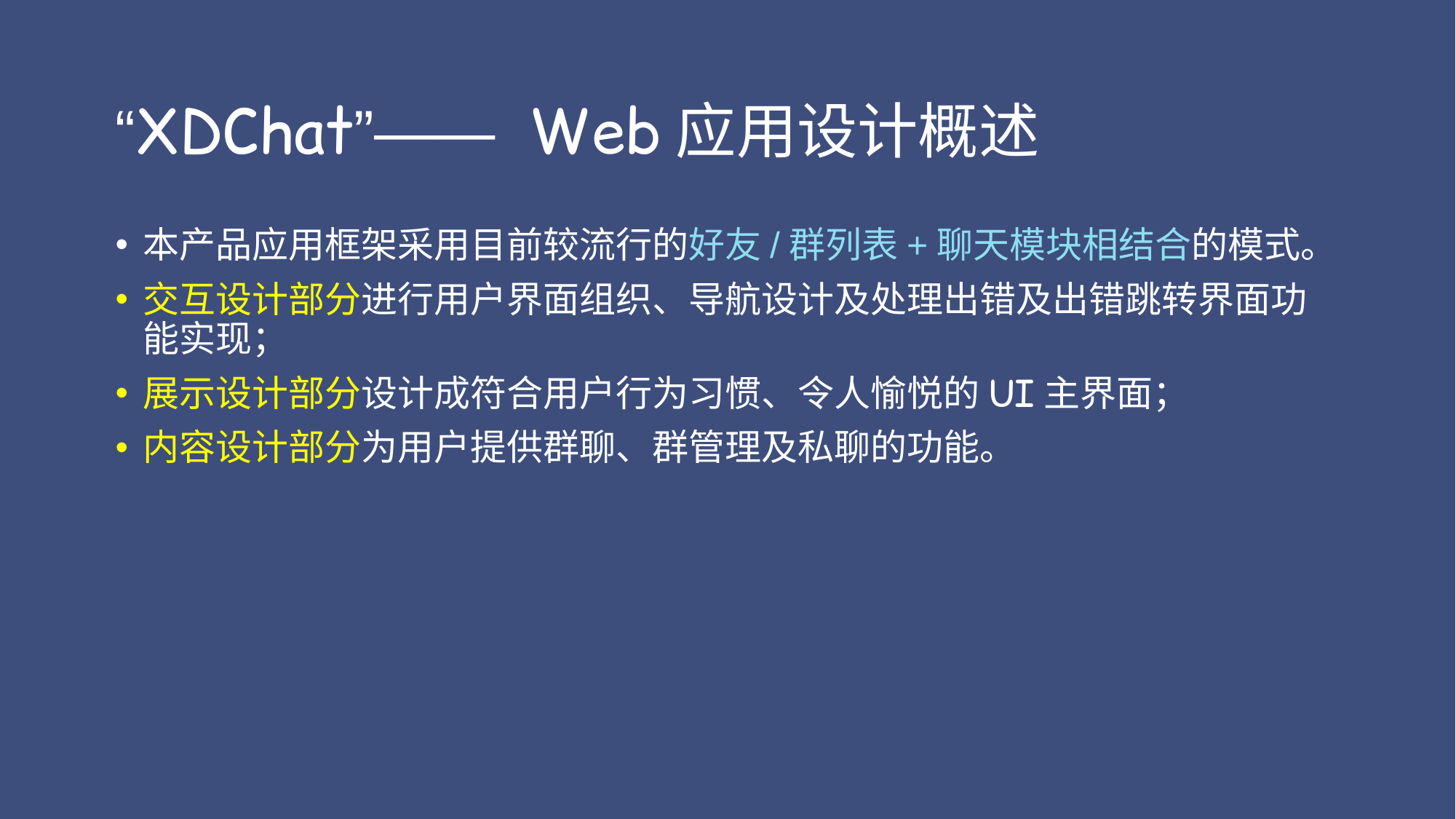

# “XDChat”——  Web应用设计概述
本产品应用框架采用目前较流行的好友/群列表+聊天模块相结合的模式。
交互设计部分进行用户界面组织、导航设计及处理出错及出错跳转界面功能实现；
展示设计部分设计成符合用户行为习惯、令人愉悦的UI主界面；
内容设计部分为用户提供群聊、群管理及私聊的功能。